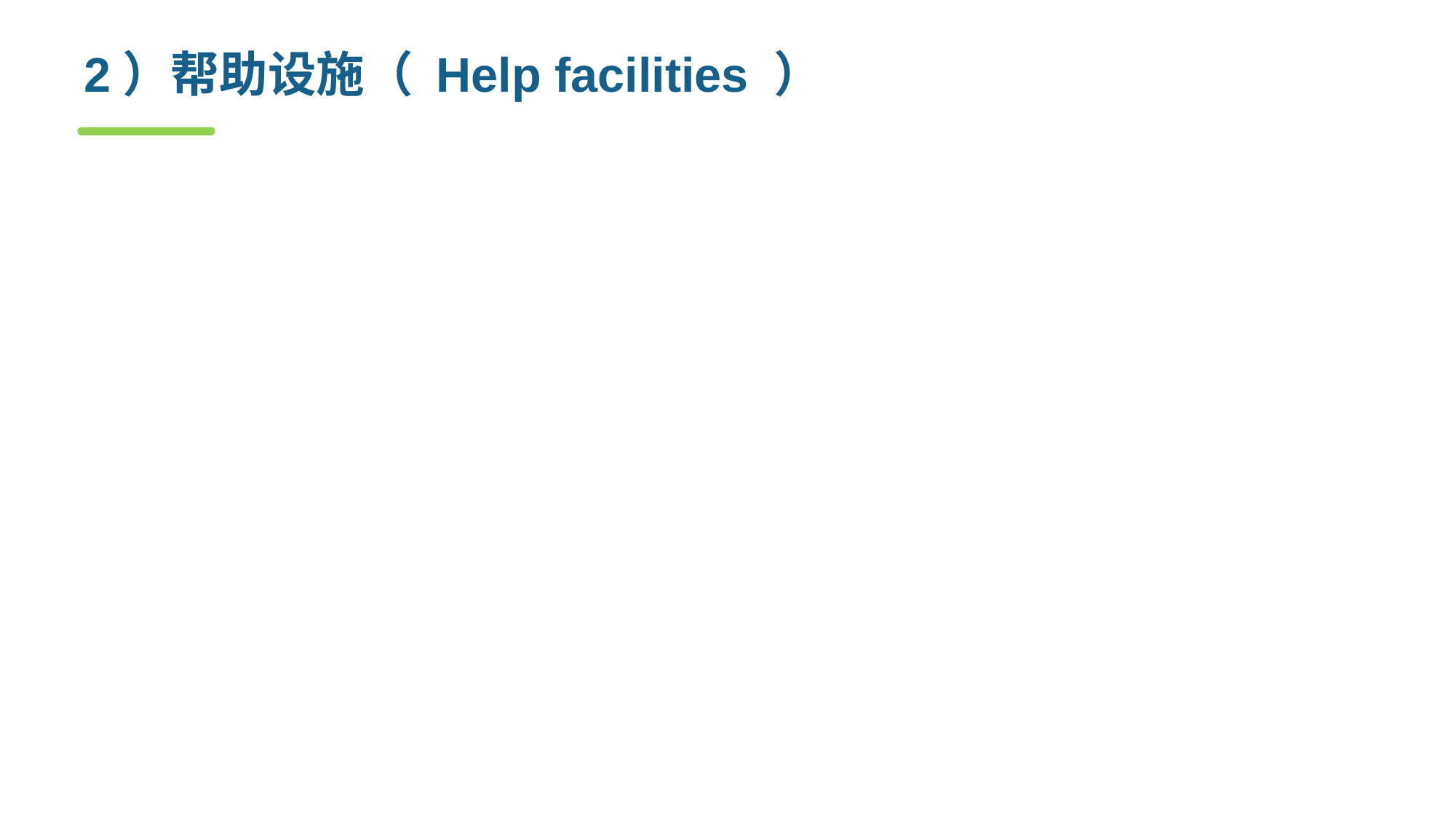

# 2）帮助设施（ Help facilities ）
关于帮助设施，在设计时须考虑如下问题：
在系统交互时，是否总能得到各种系统功能的帮助？是提供部分功能的帮助还是提供全部功能的帮助。
用户怎样请求帮助？使用帮助菜单、特殊功能键还是HELP命令。
怎样表示帮助？在另一个窗口中、指出参考某个文档（不是理想的方法）还是在屏幕特定位置的简单提示。
用户怎样回到正常的交互方式？可做的选择有：屏幕上显示返回键、功能键或控制序列。
怎样构造帮助信息？是平面式（所有信息均通过关键字来访问）、分层式（用户可以进一步查询得到更详细的信息）还是超文本式。
45